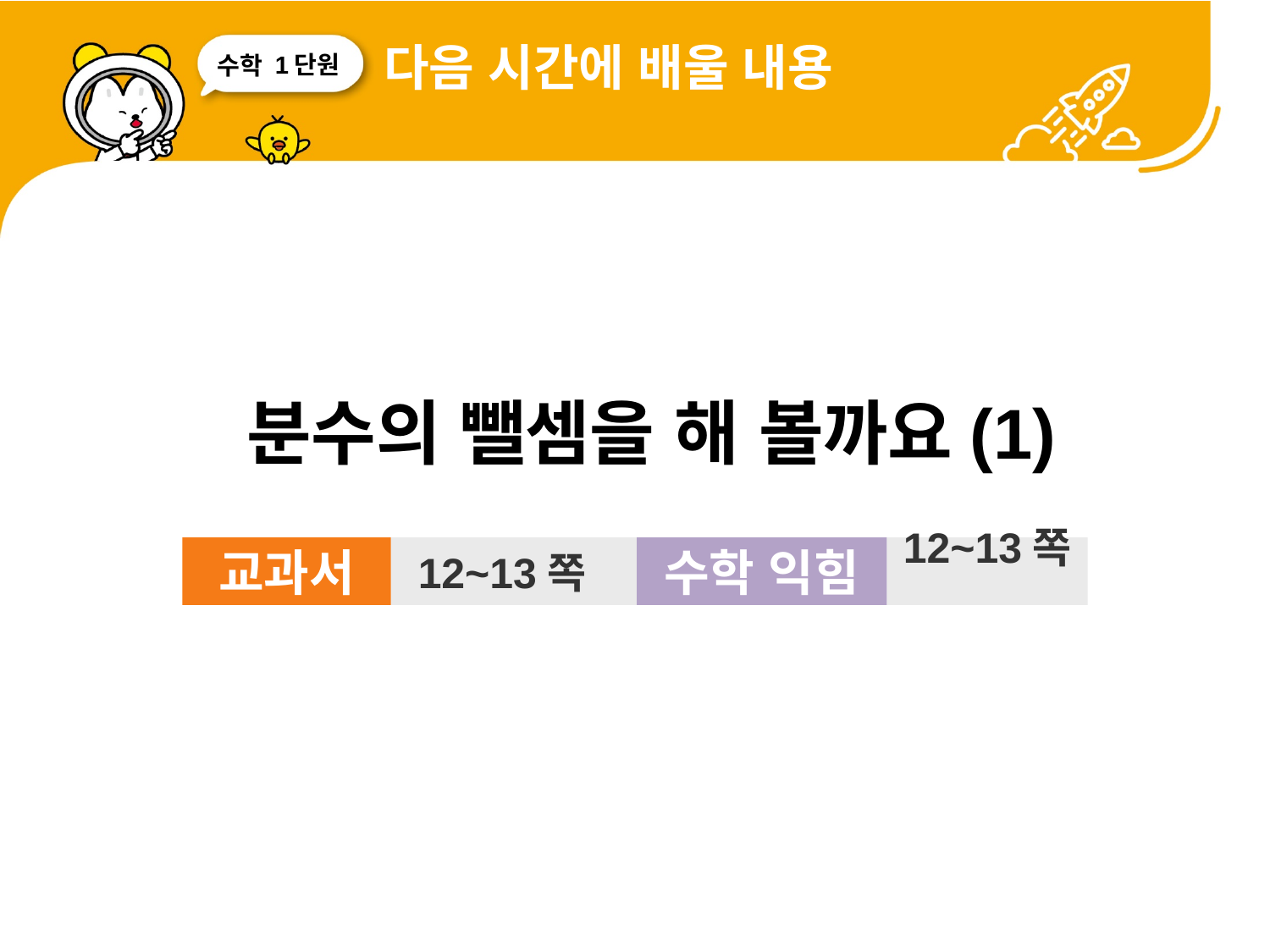

다음 시간에 배울 내용
1단원
 분수의 뺄셈을 해 볼까요(1)
교과서
12~13쪽
수학 익힘
12~13쪽